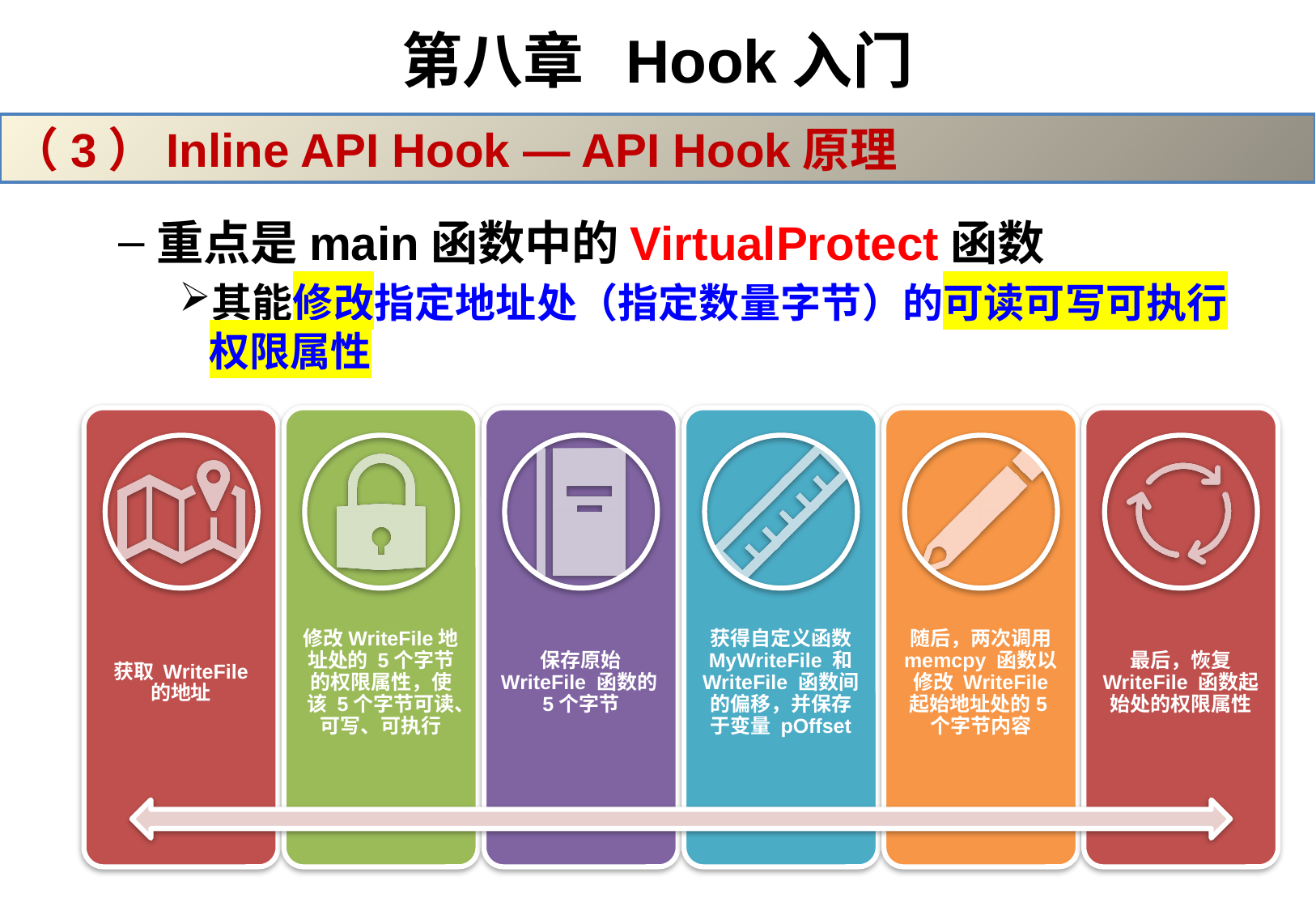

# 第八章  Hook入门
（3）Inline API Hook — API Hook原理
重点是main函数中的VirtualProtect函数
其能修改指定地址处（指定数量字节）的可读可写可执行权限属性
获取 WriteFile 的地址
修改WriteFile地址处的 5个字节的权限属性，使该 5个字节可读、可写、可执行
保存原始 WriteFile 函数的5个字节
获得自定义函数 MyWriteFile 和 WriteFile 函数间的偏移，并保存于变量 pOffset
随后，两次调用 memcpy 函数以修改 WriteFile 起始地址处的5个字节内容
最后，恢复 WriteFile 函数起始处的权限属性